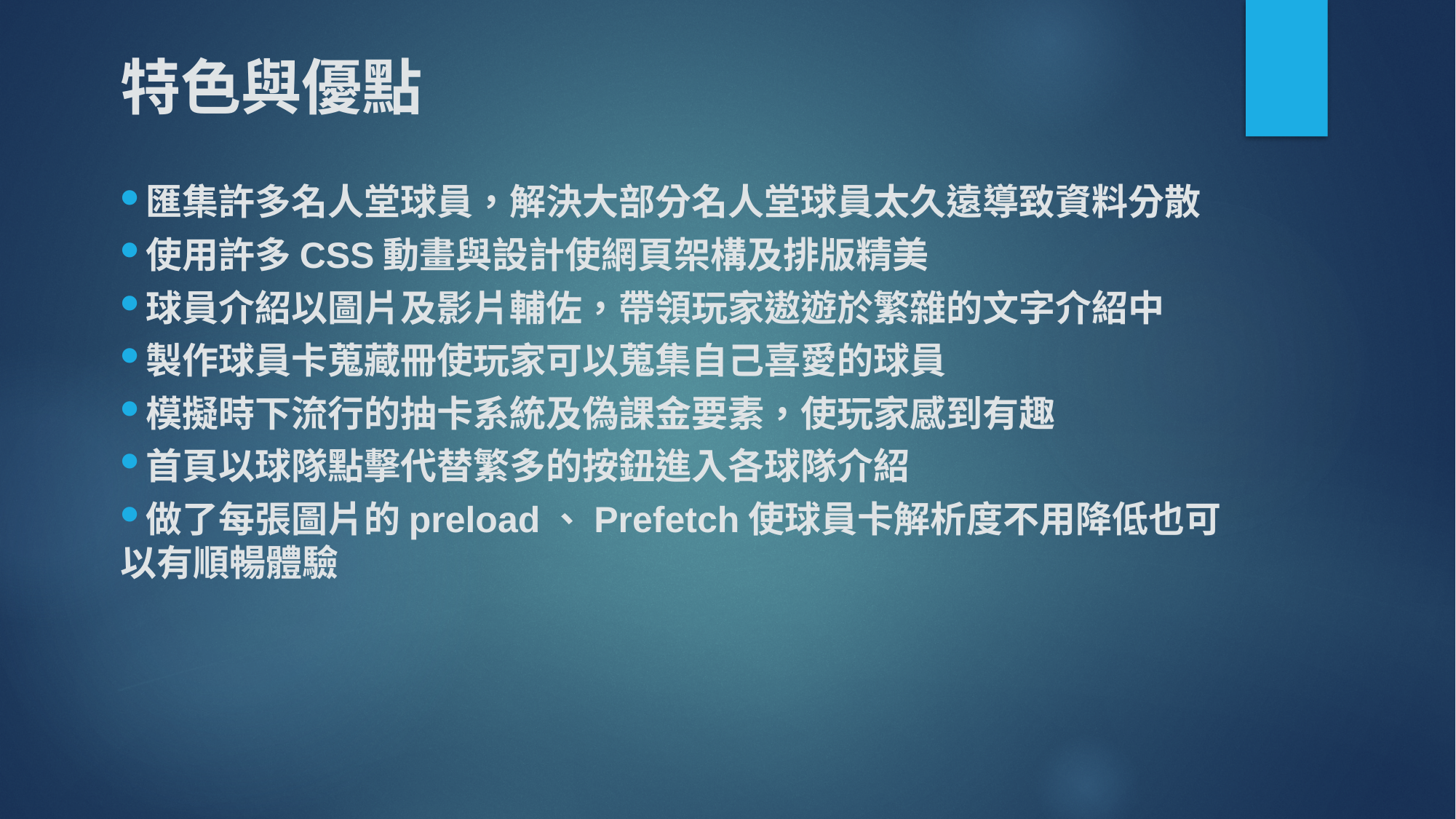

特色與優點
匯集許多名人堂球員，解決大部分名人堂球員太久遠導致資料分散
使用許多CSS動畫與設計使網頁架構及排版精美
球員介紹以圖片及影片輔佐，帶領玩家遨遊於繁雜的文字介紹中
製作球員卡蒐藏冊使玩家可以蒐集自己喜愛的球員
模擬時下流行的抽卡系統及偽課金要素，使玩家感到有趣
首頁以球隊點擊代替繁多的按鈕進入各球隊介紹
做了每張圖片的preload、Prefetch使球員卡解析度不用降低也可以有順暢體驗